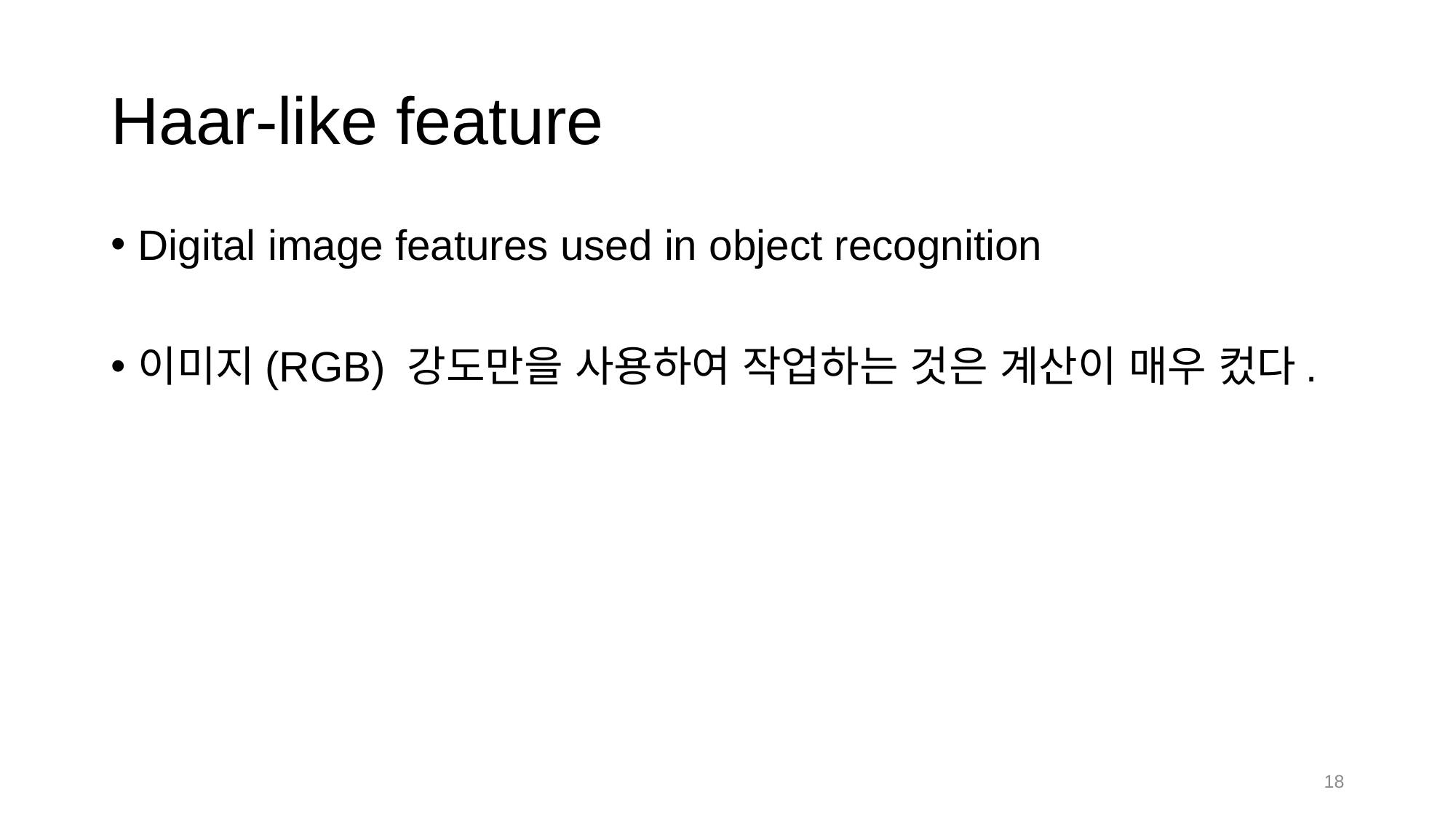

# Haar-like feature
Digital image features used in object recognition

이미지(RGB) 강도만을 사용하여 작업하는 것은 계산이 매우 컸다.
18